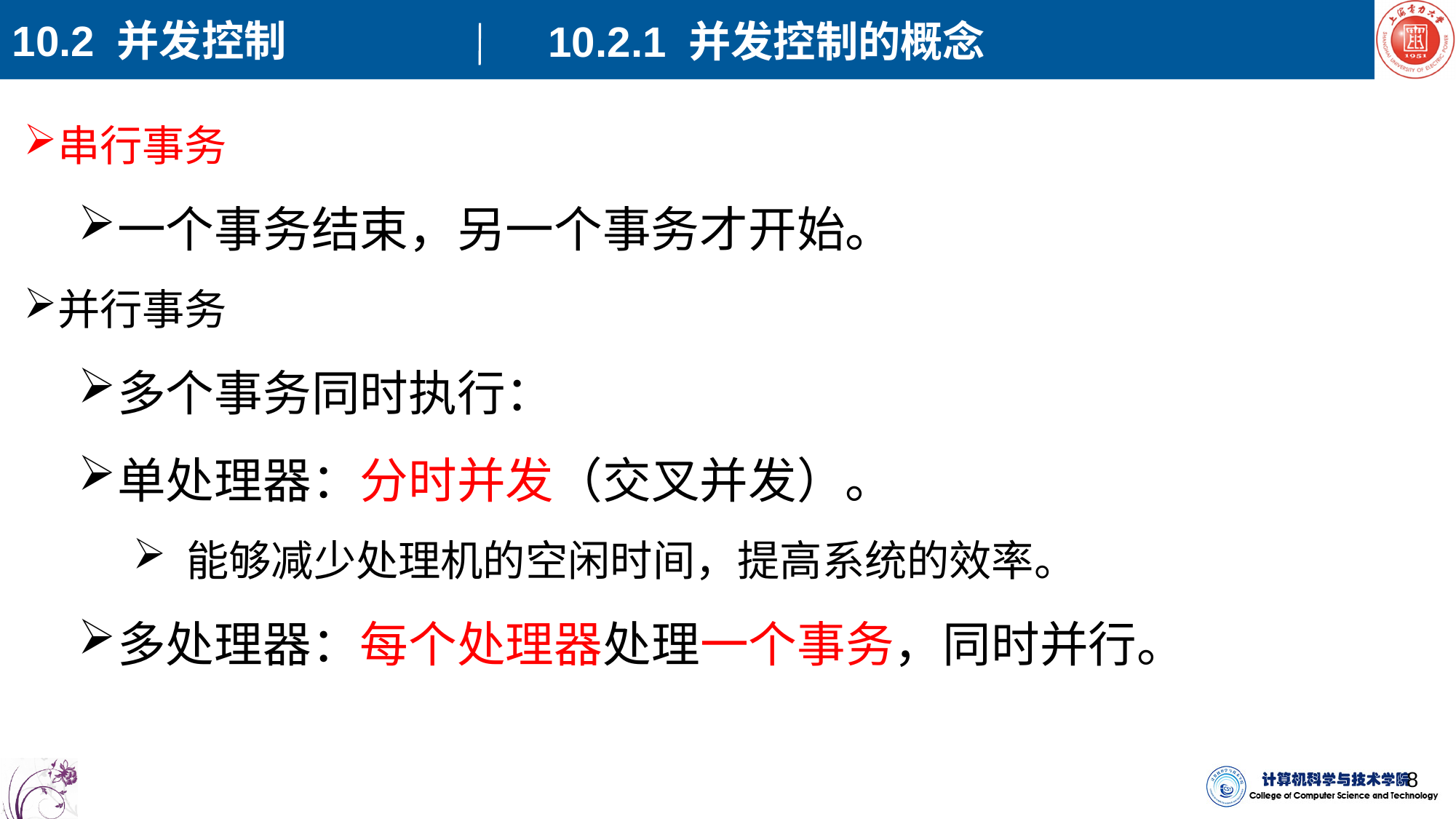

10.2 并发控制
10.2.1 并发控制的概念
串行事务
一个事务结束，另一个事务才开始。
并行事务
多个事务同时执行：
单处理器：分时并发（交叉并发）。
 能够减少处理机的空闲时间，提高系统的效率。
多处理器：每个处理器处理一个事务，同时并行。

8